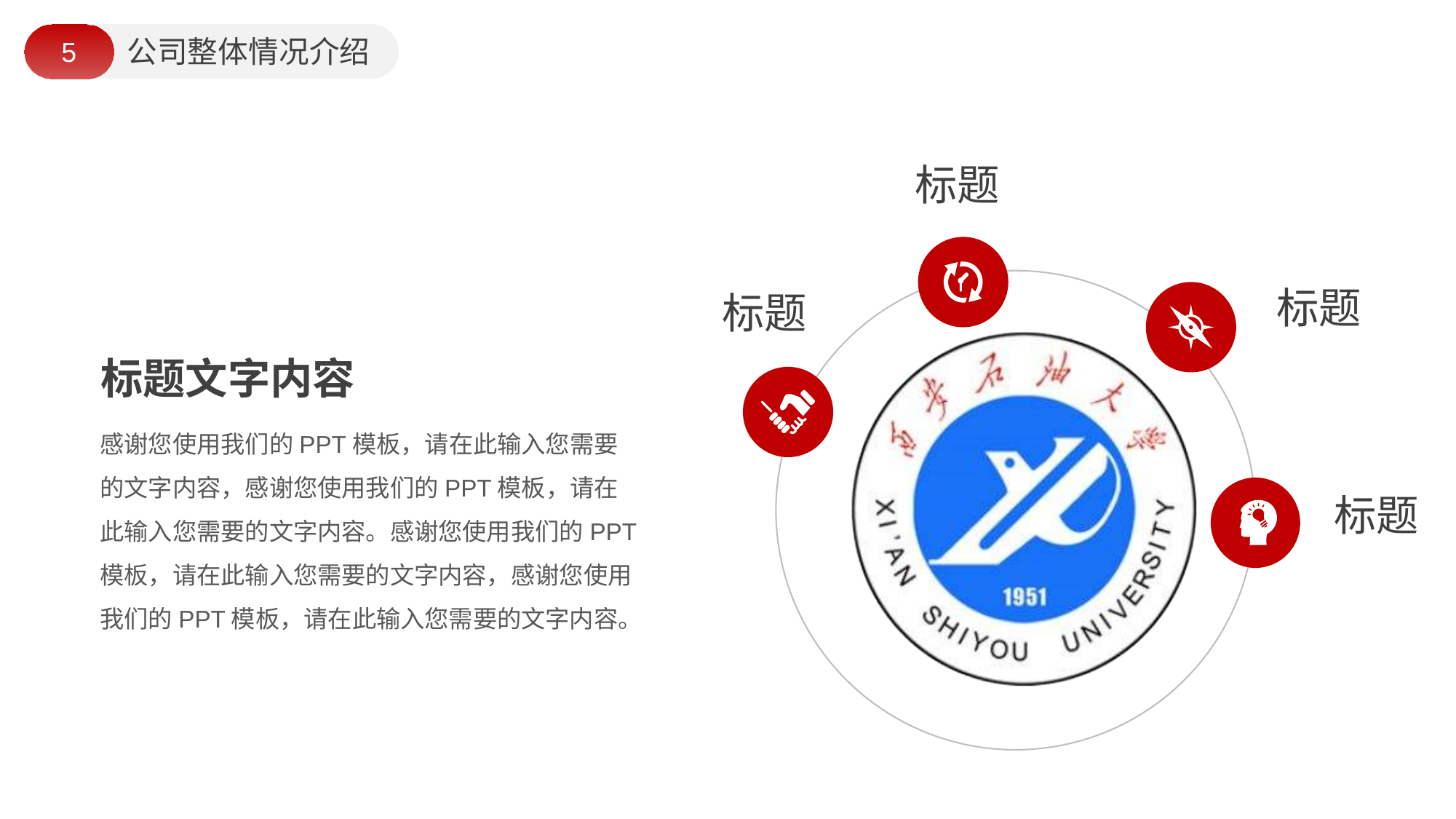

公司整体情况介绍
标题

标题

标题

标题文字内容

感谢您使用我们的PPT模板，请在此输入您需要的文字内容，感谢您使用我们的PPT模板，请在此输入您需要的文字内容。感谢您使用我们的PPT模板，请在此输入您需要的文字内容，感谢您使用我们的PPT模板，请在此输入您需要的文字内容。

标题